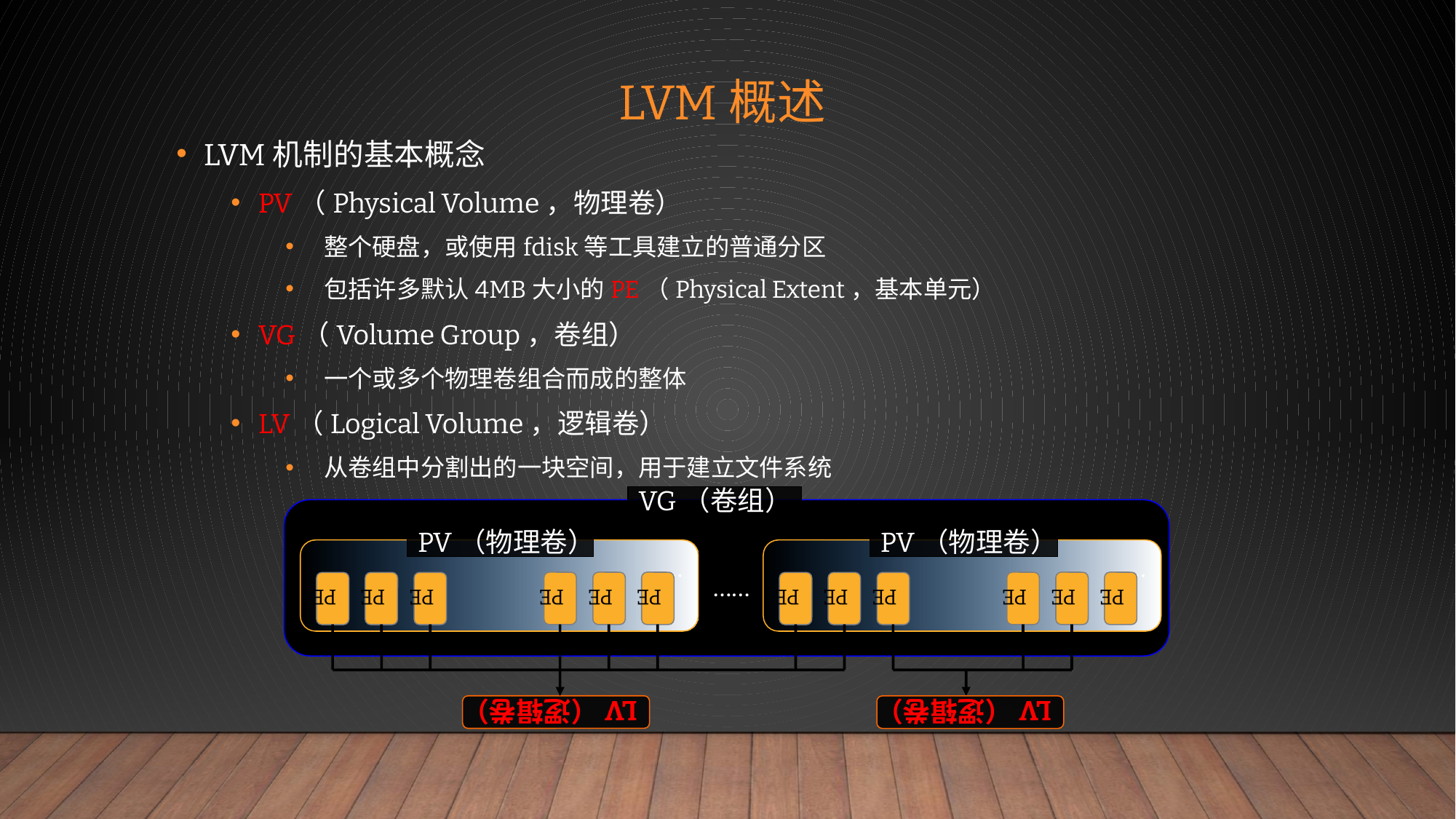

82
# LVM概述
LVM机制的基本概念
PV（Physical Volume，物理卷）
 整个硬盘，或使用fdisk等工具建立的普通分区
 包括许多默认4MB大小的PE（Physical Extent，基本单元）
VG（Volume Group，卷组）
 一个或多个物理卷组合而成的整体
LV（Logical Volume，逻辑卷）
 从卷组中分割出的一块空间，用于建立文件系统
VG（卷组）

……
……
PV（物理卷）
PV（物理卷）
……
PE
PE
PE
PE
PE
PE
PE
PE
PE
PE
PE
PE
LV（逻辑卷）
LV（逻辑卷）